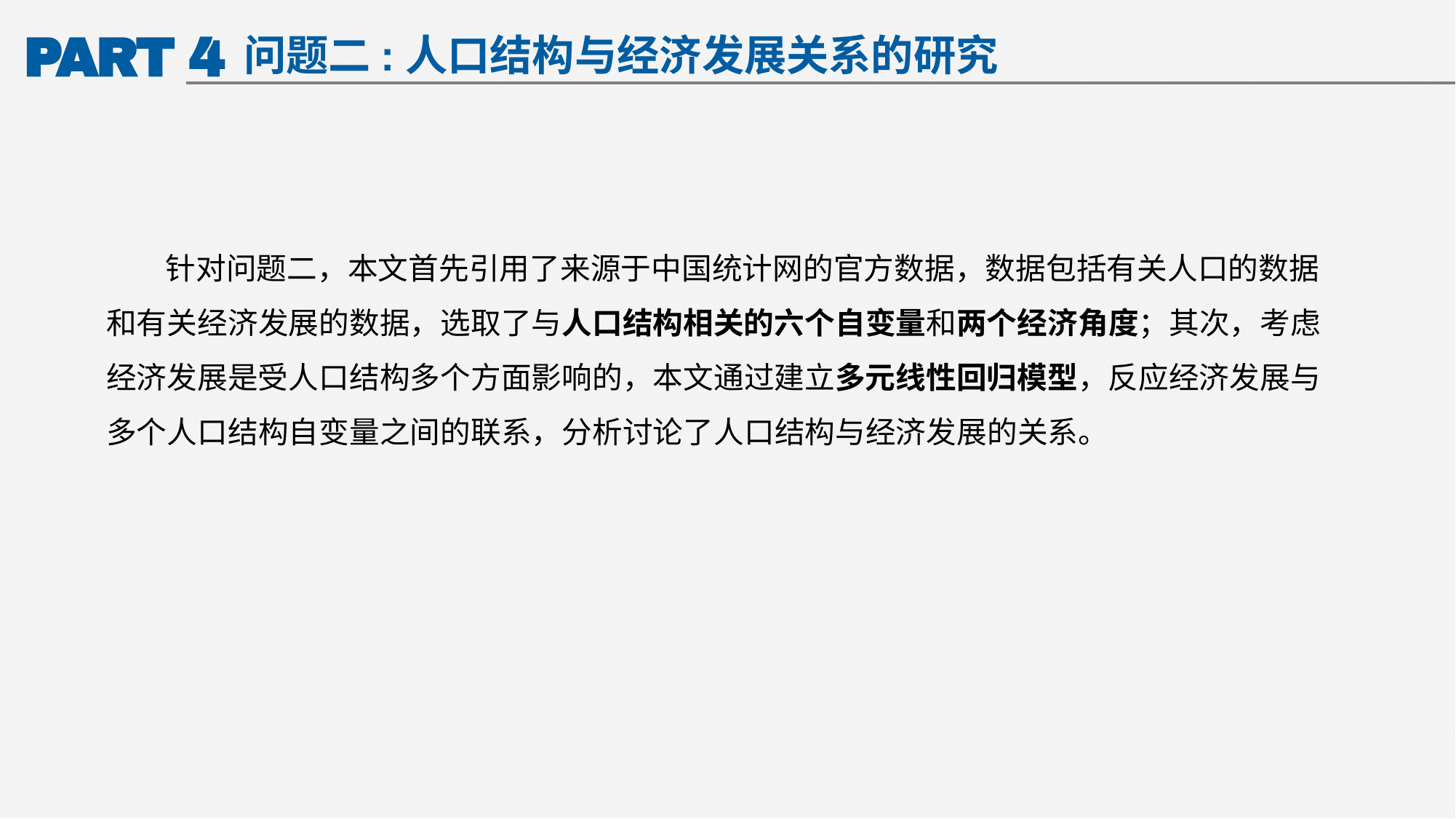

PART 4
问题二:人口结构与经济发展关系的研究
   针对问题二，本文首先引用了来源于中国统计网的官方数据，数据包括有关人口的数据和有关经济发展的数据，选取了与人口结构相关的六个自变量和两个经济角度；其次，考虑经济发展是受人口结构多个方面影响的，本文通过建立多元线性回归模型，反应经济发展与多个人口结构自变量之间的联系，分析讨论了人口结构与经济发展的关系。